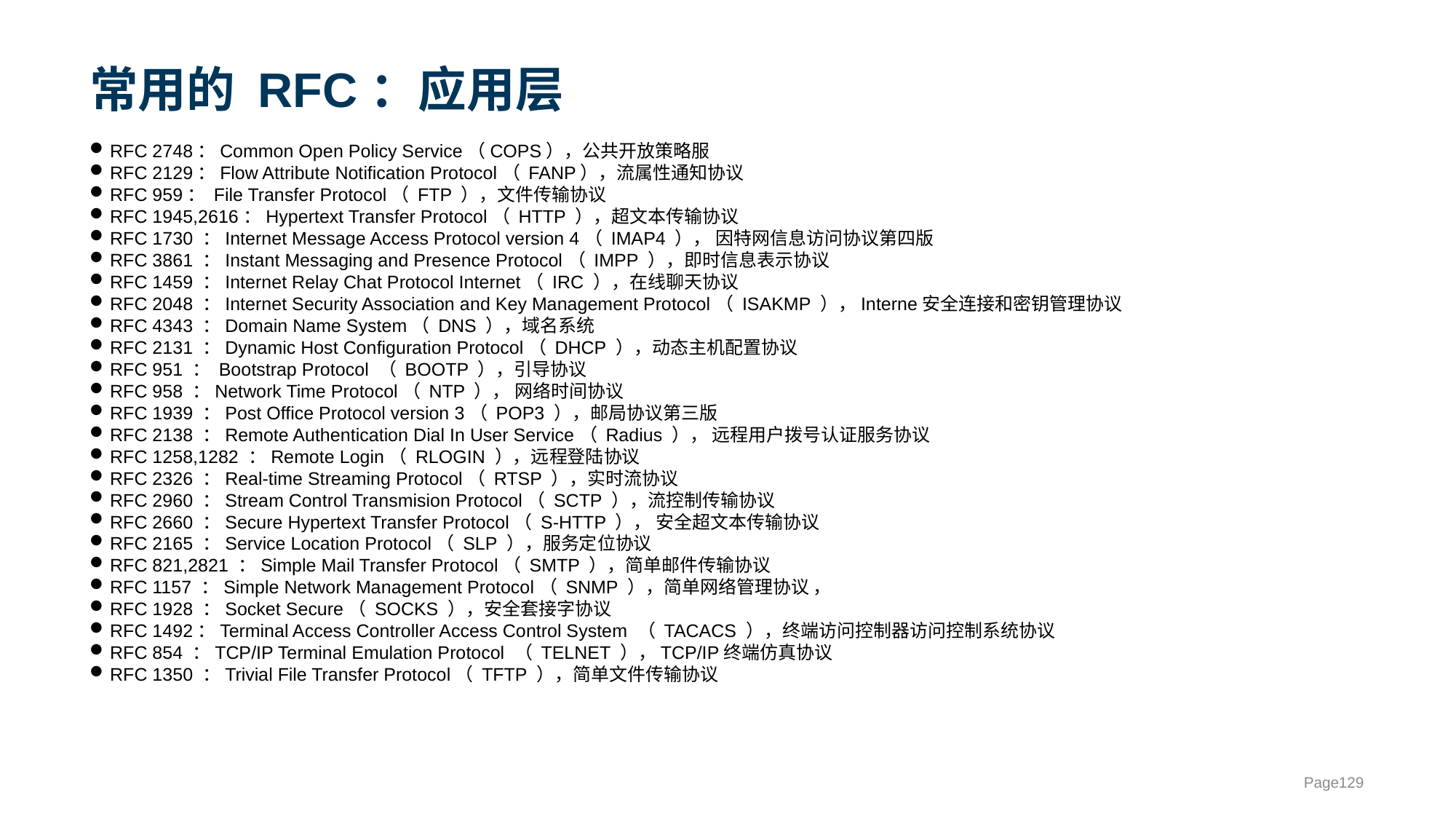

# 常用的 RFC：应用层
RFC 2748：Common Open Policy Service（COPS），公共开放策略服
RFC 2129：Flow Attribute Notification Protocol（ FANP），流属性通知协议
RFC 959： File Transfer Protocol（ FTP ），文件传输协议
RFC 1945,2616：Hypertext Transfer Protocol（ HTTP ），超文本传输协议
RFC 1730 ：Internet Message Access Protocol version 4（ IMAP4 ）， 因特网信息访问协议第四版
RFC 3861 ：Instant Messaging and Presence Protocol（ IMPP ），即时信息表示协议
RFC 1459 ：Internet Relay Chat Protocol Internet（ IRC ），在线聊天协议
RFC 2048 ：Internet Security Association and Key Management Protocol（ ISAKMP ），Interne安全连接和密钥管理协议
RFC 4343 ：Domain Name System（ DNS ），域名系统
RFC 2131 ：Dynamic Host Configuration Protocol（ DHCP ），动态主机配置协议
RFC 951 ： Bootstrap Protocol （ BOOTP ），引导协议
RFC 958 ：Network Time Protocol（ NTP ）， 网络时间协议
RFC 1939 ：Post Office Protocol version 3（ POP3 ），邮局协议第三版
RFC 2138 ：Remote Authentication Dial In User Service（ Radius ）， 远程用户拨号认证服务协议
RFC 1258,1282 ：Remote Login（ RLOGIN ），远程登陆协议
RFC 2326 ：Real-time Streaming Protocol（ RTSP ），实时流协议
RFC 2960 ：Stream Control Transmision Protocol（ SCTP ），流控制传输协议
RFC 2660 ：Secure Hypertext Transfer Protocol（ S-HTTP ）， 安全超文本传输协议
RFC 2165 ：Service Location Protocol（ SLP ），服务定位协议
RFC 821,2821 ：Simple Mail Transfer Protocol（ SMTP ），简单邮件传输协议
RFC 1157 ：Simple Network Management Protocol（ SNMP ），简单网络管理协议 ，
RFC 1928 ：Socket Secure（ SOCKS ），安全套接字协议
RFC 1492：Terminal Access Controller Access Control System （ TACACS ），终端访问控制器访问控制系统协议
RFC 854 ：TCP/IP Terminal Emulation Protocol （ TELNET ），TCP/IP终端仿真协议
RFC 1350 ：Trivial File Transfer Protocol（ TFTP ），简单文件传输协议
Page129